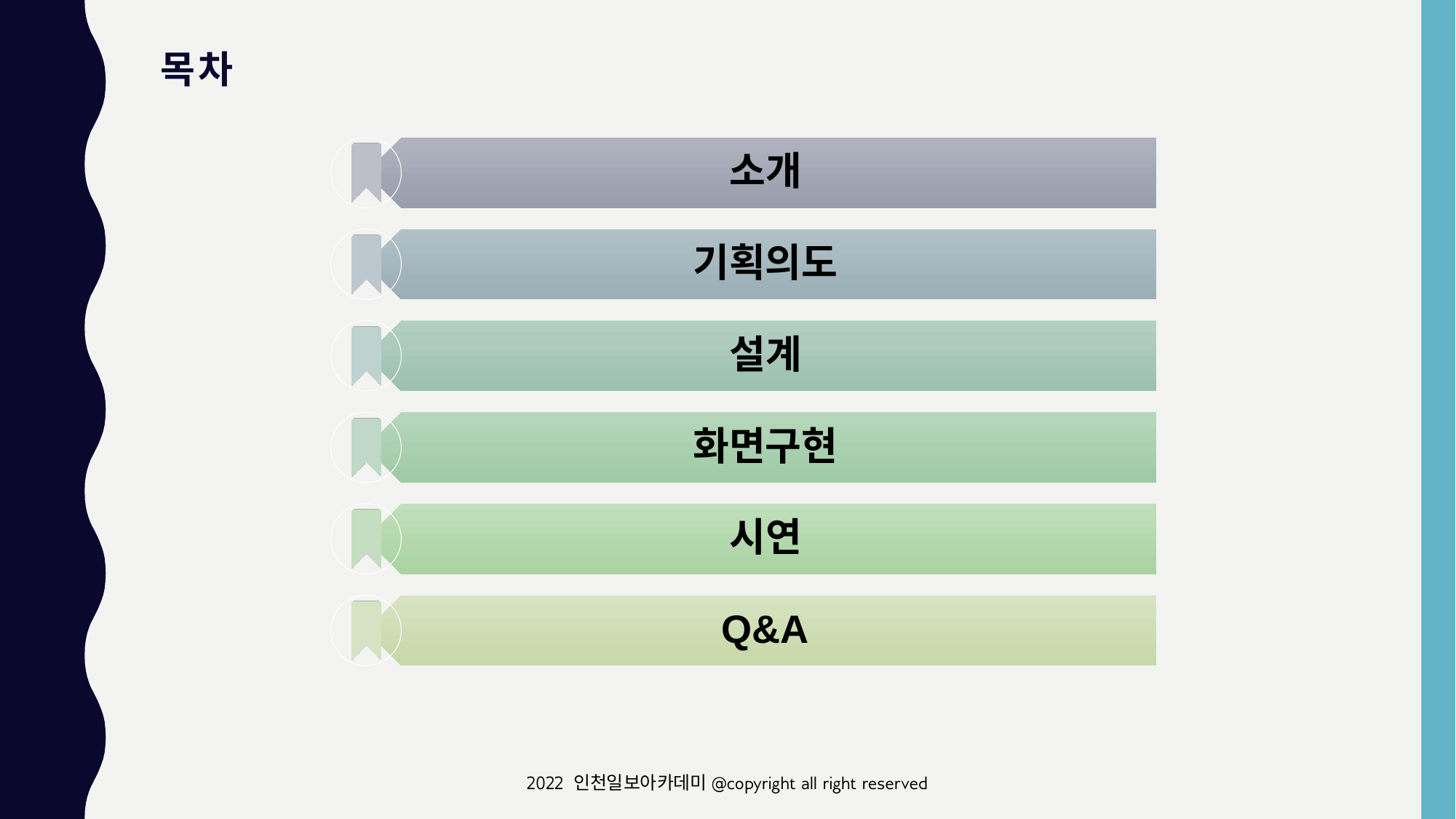

# 목차
소개
기획의도
설계
화면구현
시연
Q&A
2022 인천일보아카데미@copyright all right reserved